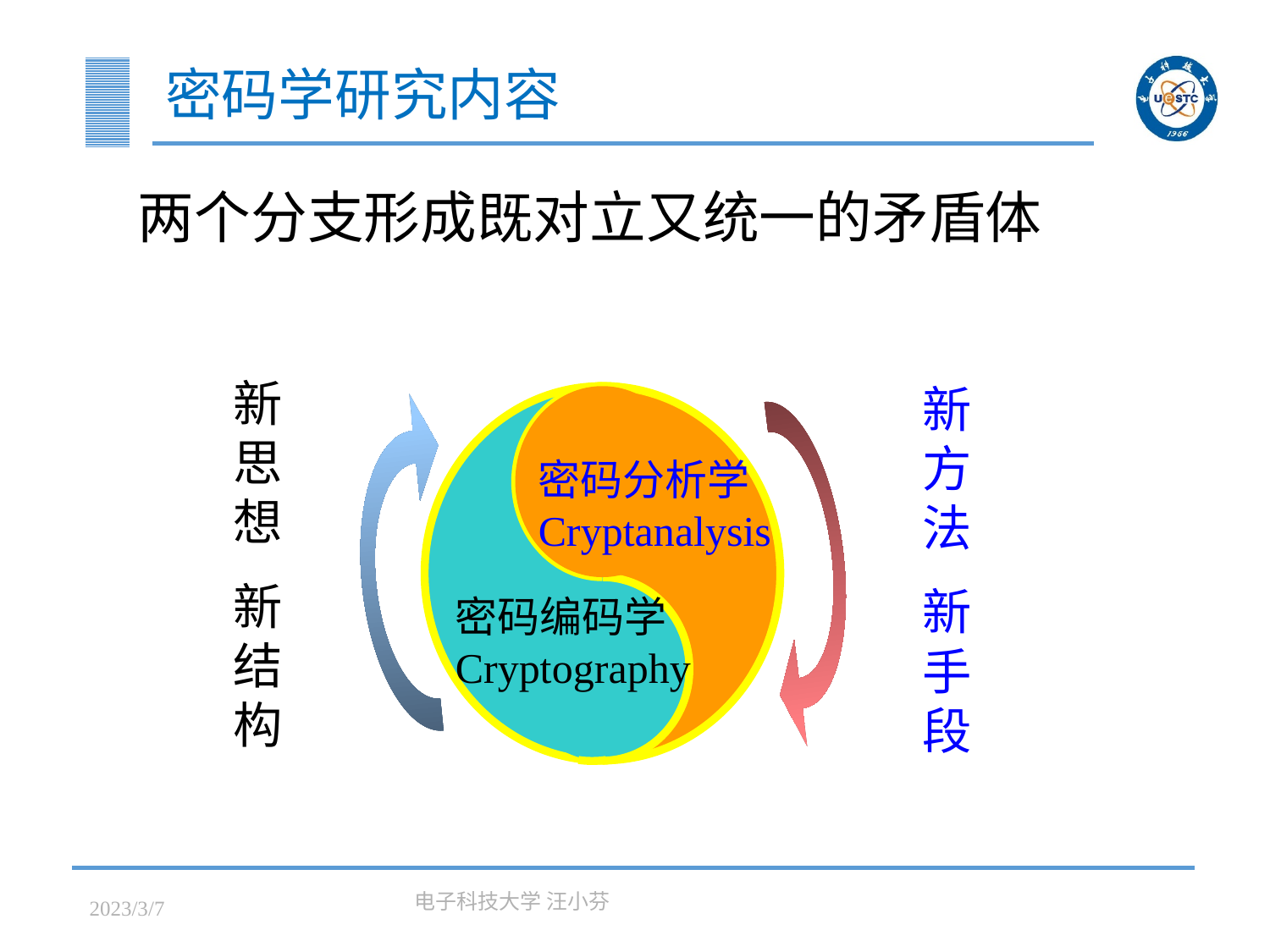

# 密码学研究内容
两个分支形成既对立又统一的矛盾体
新思想
新结构
新方法
新手段

密码分析学
Cryptanalysis
密码编码学Cryptography
2023/3/7
电子科技大学 汪小芬